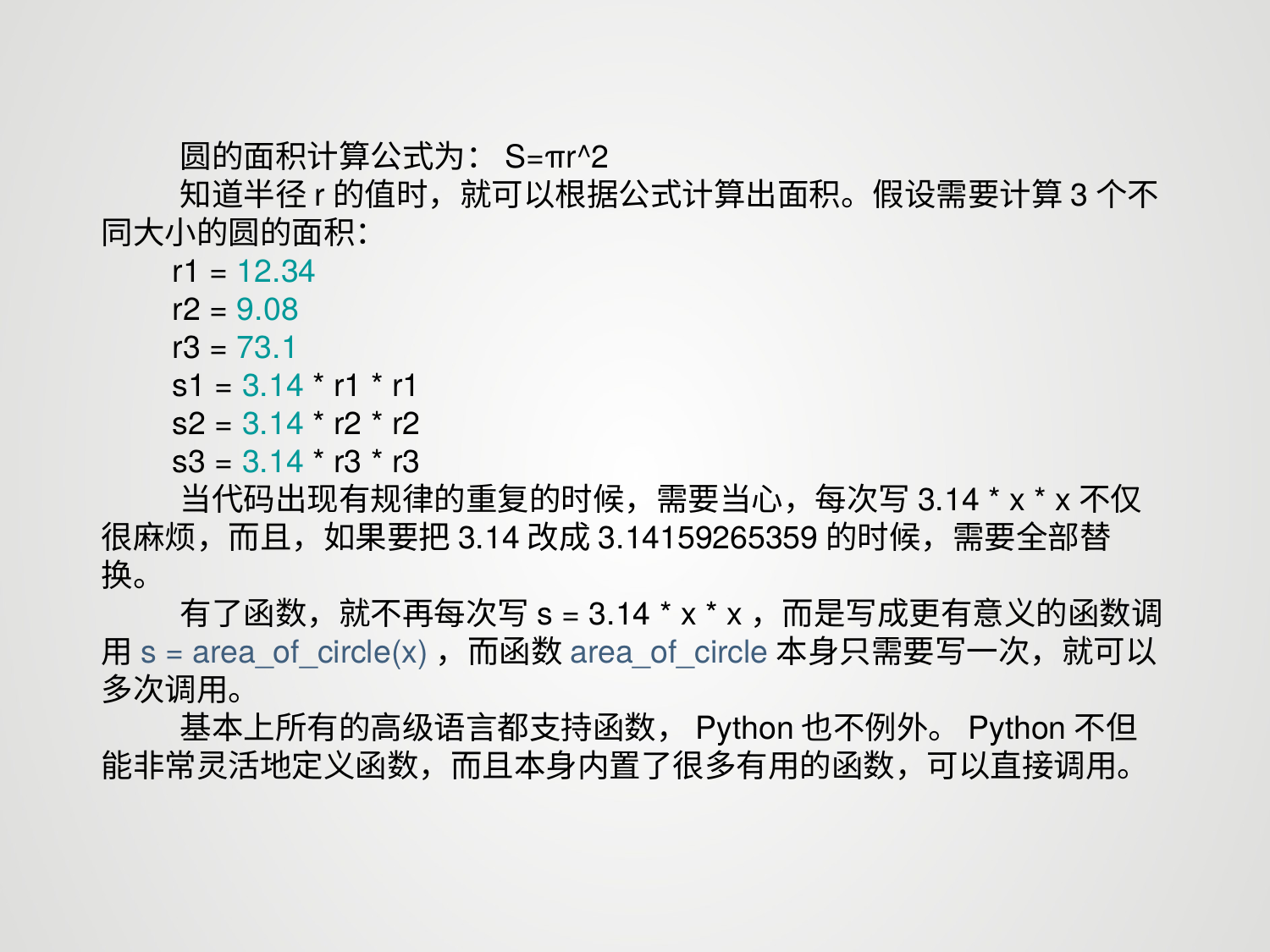

圆的面积计算公式为：S=πr^2
        知道半径r的值时，就可以根据公式计算出面积。假设需要计算3个不同大小的圆的面积：
        r1 = 12.34
        r2 = 9.08
        r3 = 73.1
        s1 = 3.14 * r1 * r1
        s2 = 3.14 * r2 * r2
        s3 = 3.14 * r3 * r3
        当代码出现有规律的重复的时候，需要当心，每次写3.14 * x * x不仅很麻烦，而且，如果要把3.14改成3.14159265359的时候，需要全部替换。
        有了函数，就不再每次写s = 3.14 * x * x，而是写成更有意义的函数调用s = area_of_circle(x)，而函数area_of_circle本身只需要写一次，就可以多次调用。
        基本上所有的高级语言都支持函数，Python也不例外。Python不但能非常灵活地定义函数，而且本身内置了很多有用的函数，可以直接调用。